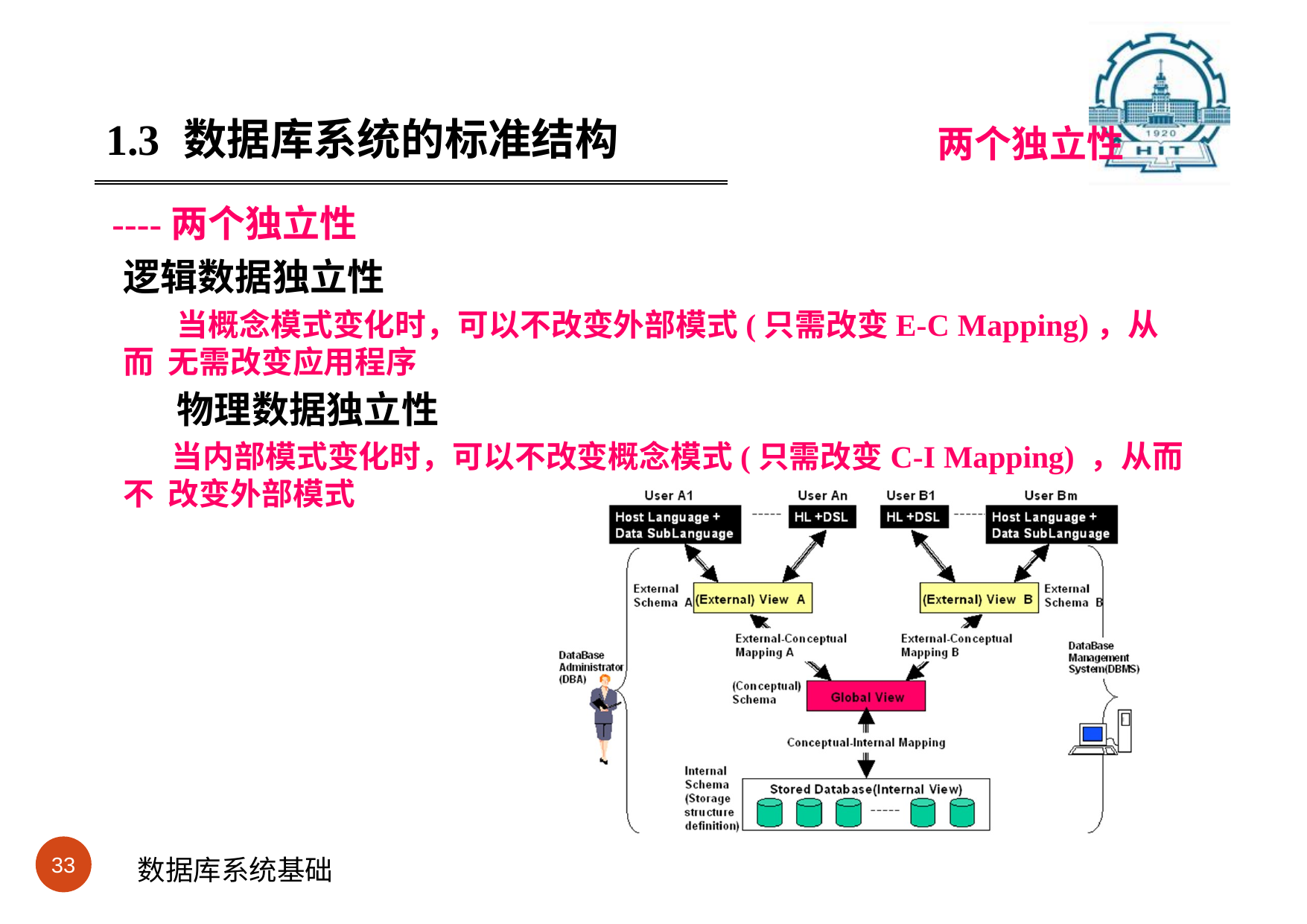

#
1.3	数据库系统的标准结构
两个独立性

----两个独立性  逻辑数据独立性
当概念模式变化时，可以不改变外部模式(只需改变E-C Mapping)，从而  无需改变应用程序
物理数据独立性
当内部模式变化时，可以不改变概念模式(只需改变C-I Mapping) ，从而不  改变外部模式